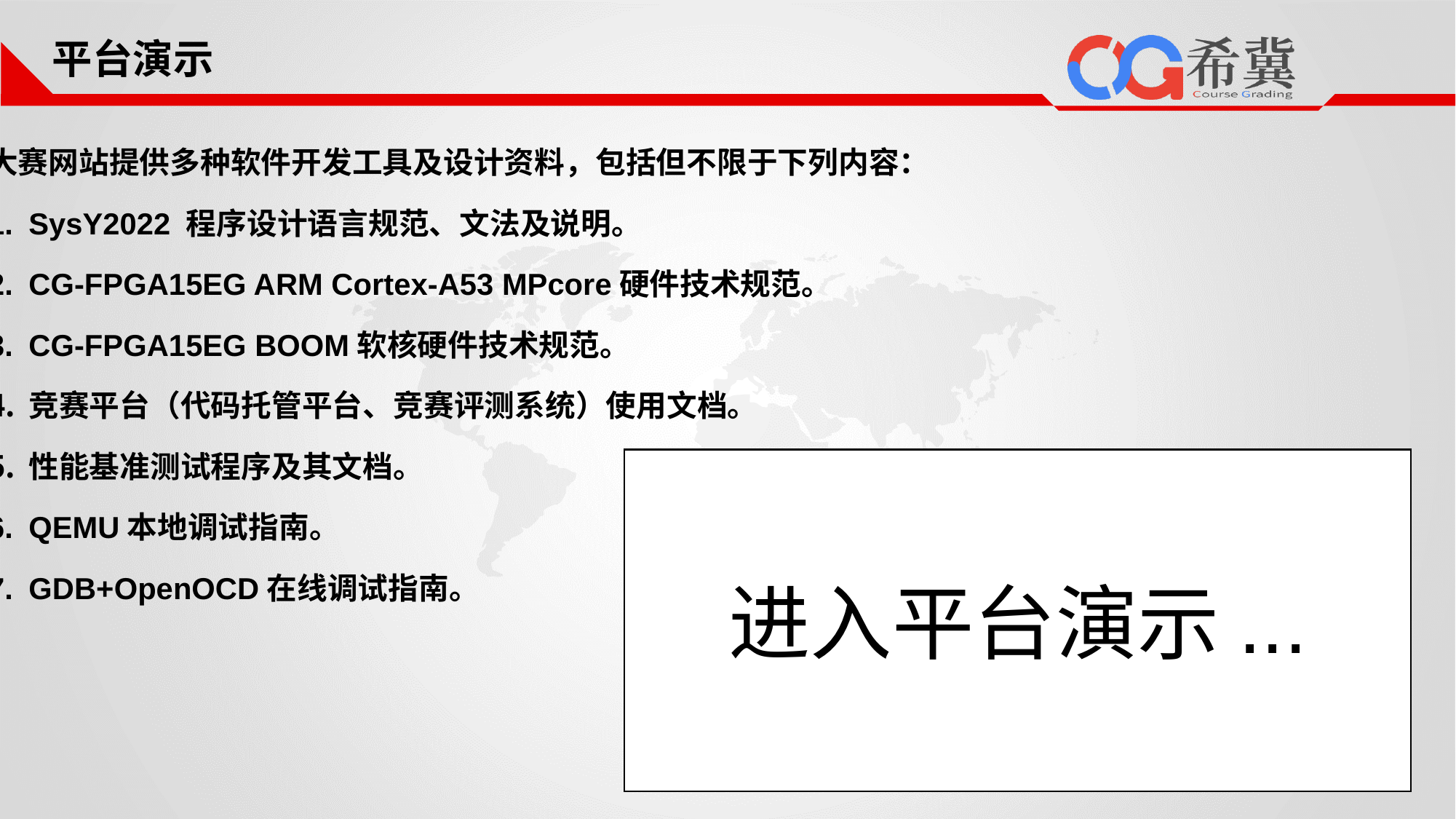

平台演示
大赛网站提供多种软件开发工具及设计资料，包括但不限于下列内容：
SysY2022 程序设计语言规范、文法及说明。
CG-FPGA15EG ARM Cortex-A53 MPcore硬件技术规范。
CG-FPGA15EG BOOM软核硬件技术规范。
竞赛平台（代码托管平台、竞赛评测系统）使用文档。
性能基准测试程序及其文档。
QEMU本地调试指南。
GDB+OpenOCD在线调试指南。
进入平台演示...